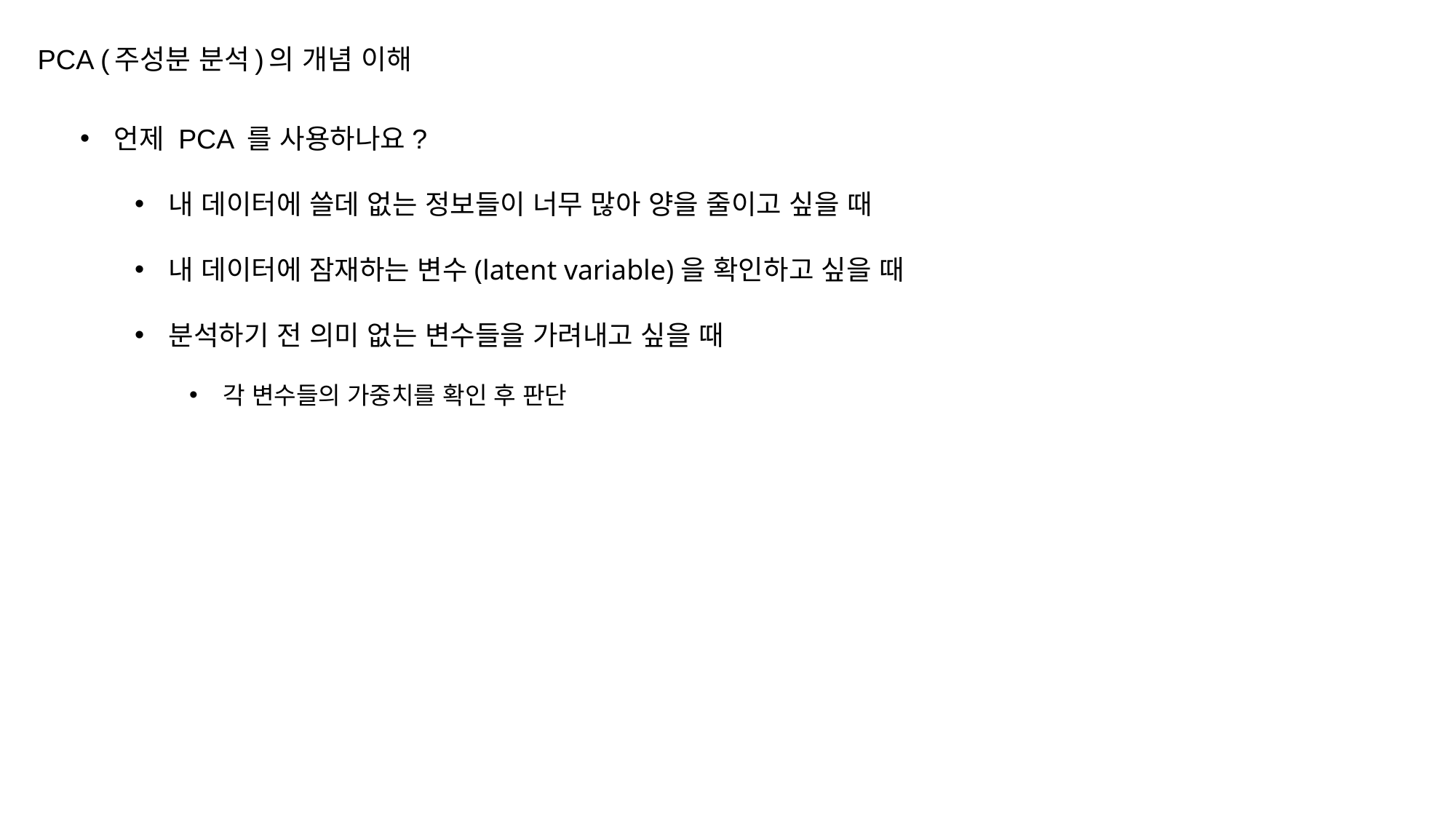

# PCA (주성분 분석)의 개념 이해
언제 PCA 를 사용하나요?
내 데이터에 쓸데 없는 정보들이 너무 많아 양을 줄이고 싶을 때
내 데이터에 잠재하는 변수(latent variable)을 확인하고 싶을 때
분석하기 전 의미 없는 변수들을 가려내고 싶을 때
각 변수들의 가중치를 확인 후 판단